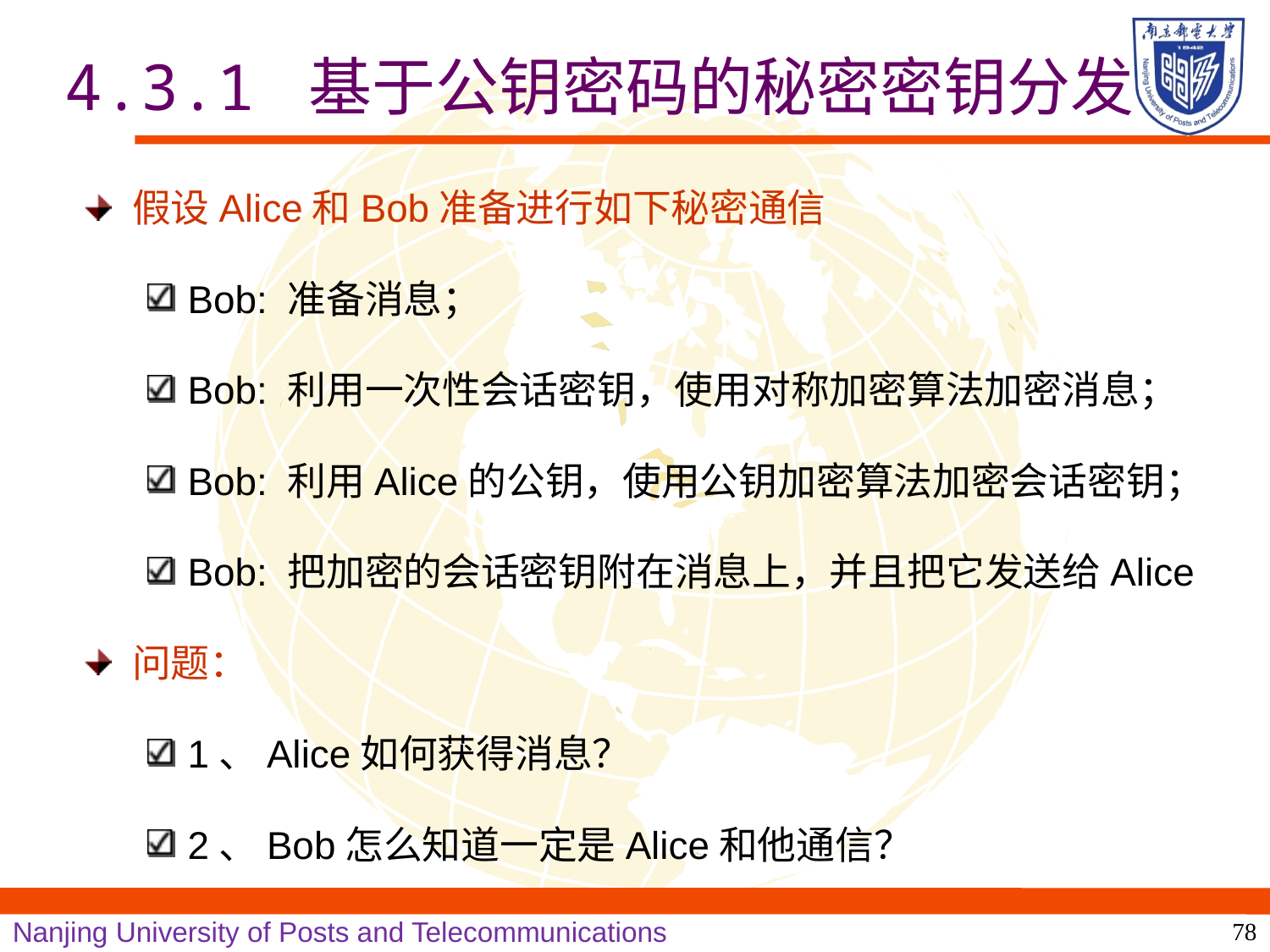

# 4.3.1 基于公钥密码的秘密密钥分发
假设Alice和Bob准备进行如下秘密通信
Bob: 准备消息；
Bob: 利用一次性会话密钥，使用对称加密算法加密消息；
Bob: 利用Alice的公钥，使用公钥加密算法加密会话密钥；
Bob: 把加密的会话密钥附在消息上，并且把它发送给Alice
问题：
1、Alice如何获得消息？
2、Bob怎么知道一定是Alice和他通信？

78